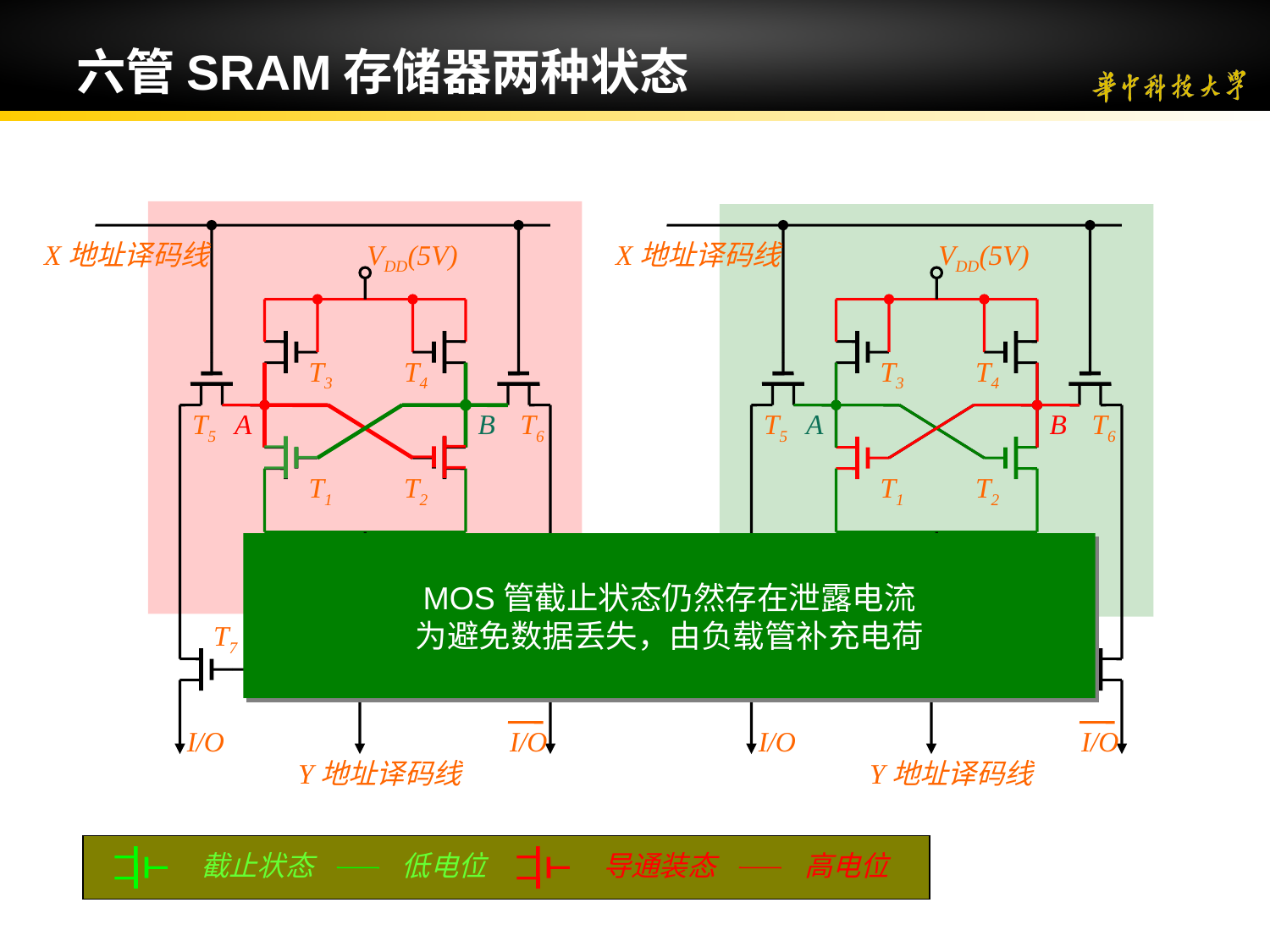

六管SRAM存储器两种状态

VDD(5V)
X地址译码线

T3
T4

T5

A

B
T6

T1
T2

Vss(0V)
T7
T8

I/O
I/O

Y地址译码线

VDD(5V)
X地址译码线

T3
T4

T5

A

B
T6

T1
T2

MOS管截止状态仍然存在泄露电流
为避免数据丢失，由负载管补充电荷

SRAM利用耦合电路MOS管导通截止状态存储数据

Vss(0V)
T7
T8

I/O
I/O

Y地址译码线

截止状态
低电位

导通装态
高电位

计算机组成原理  Slide 21